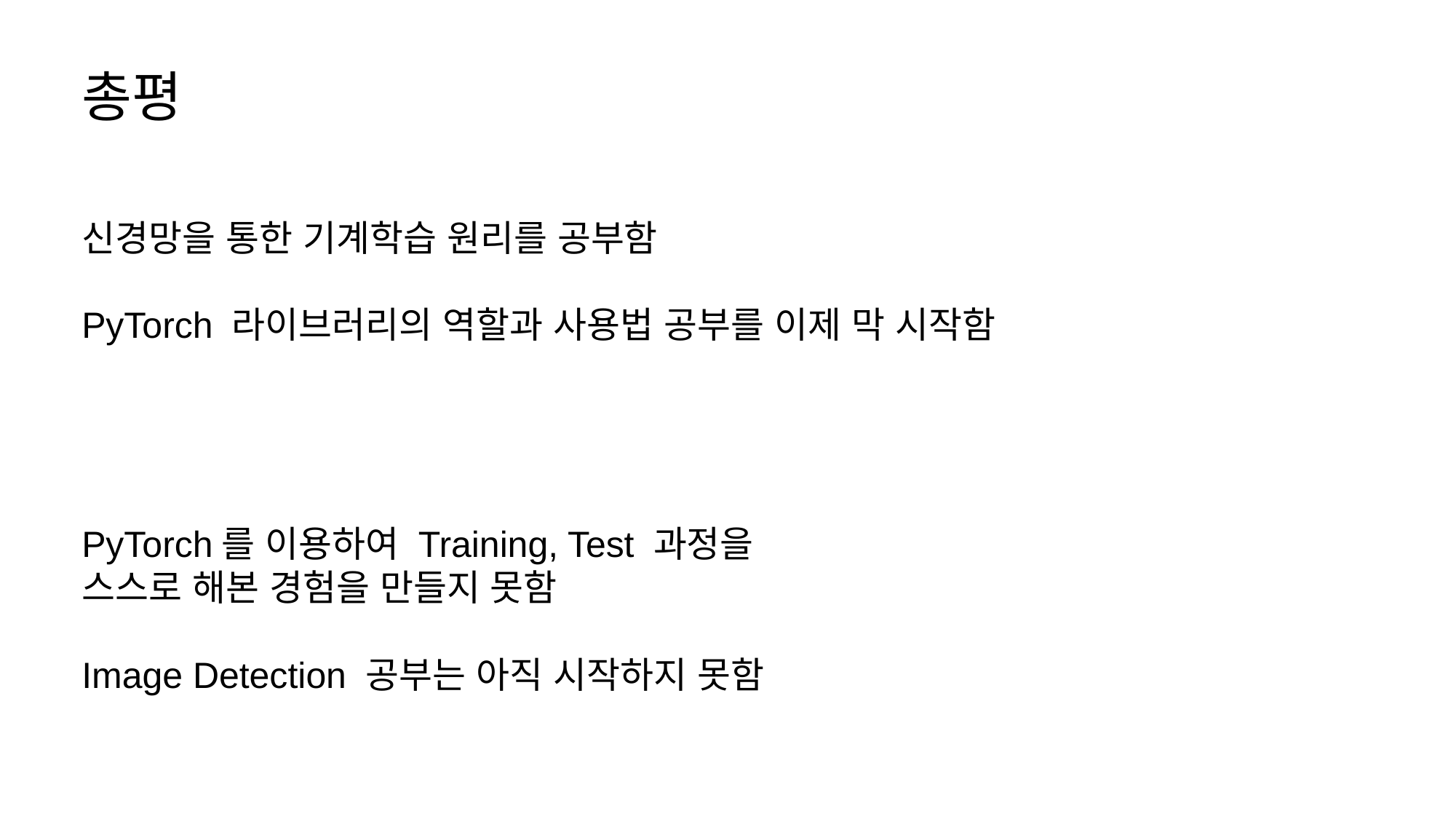

총평
신경망을 통한 기계학습 원리를 공부함

PyTorch 라이브러리의 역할과 사용법 공부를 이제 막 시작함

PyTorch를 이용하여 Training, Test 과정을
스스로 해본 경험을 만들지 못함

Image Detection 공부는 아직 시작하지 못함